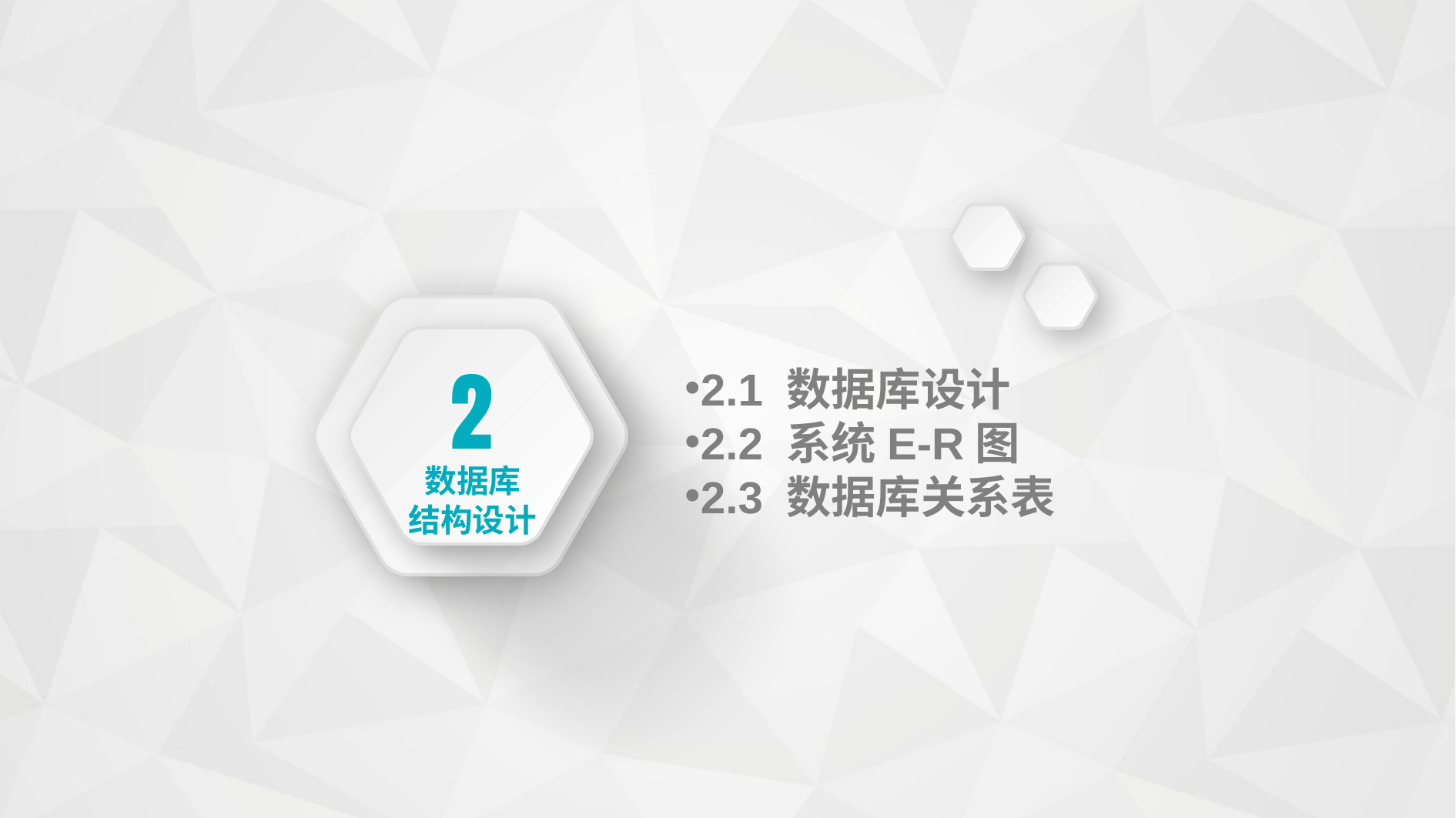

2
数据库
结构设计

2.1 数据库设计
2.2 系统E-R图
2.3 数据库关系表